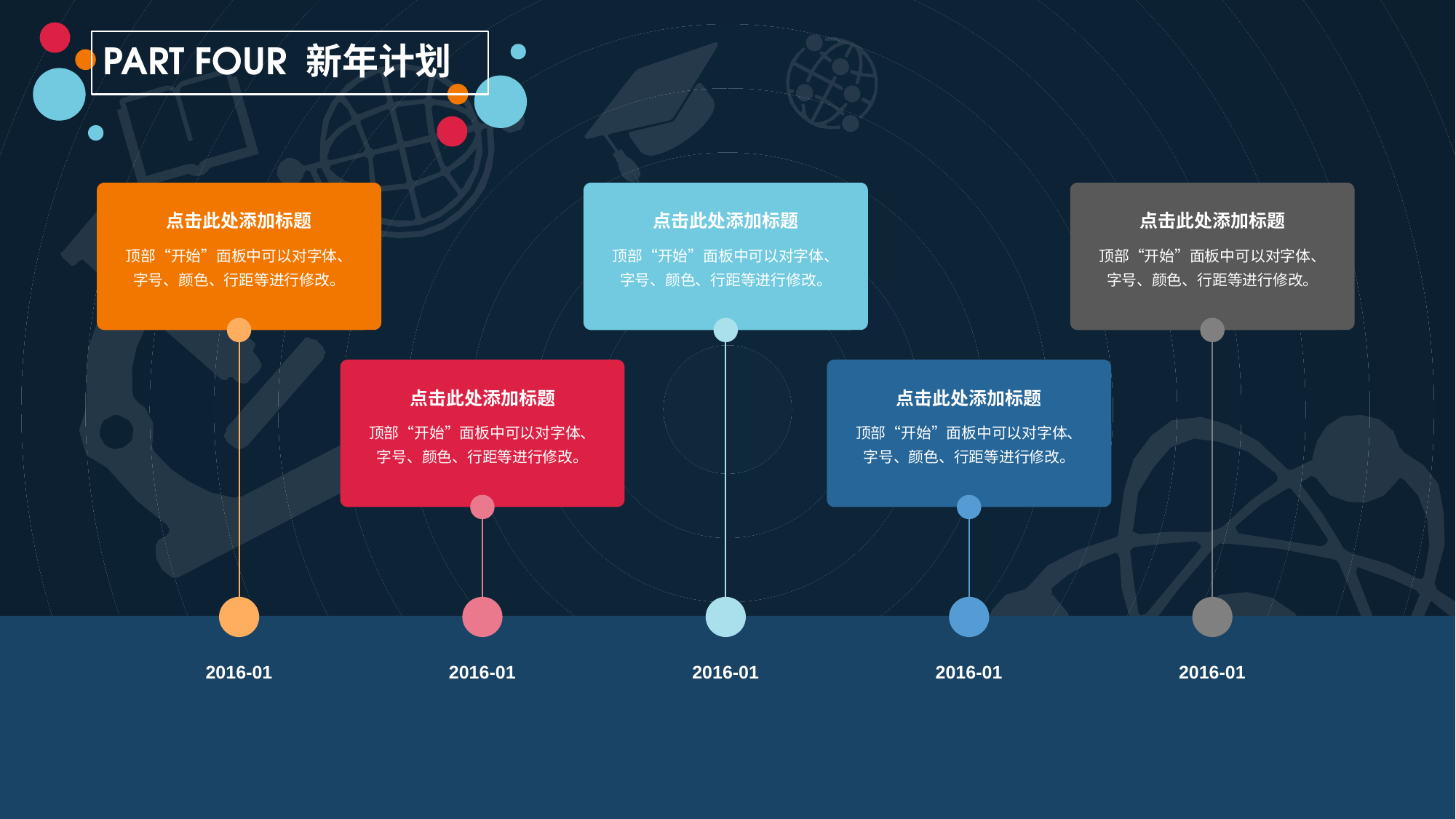

PART FOUR 新年计划

点击此处添加标题
顶部“开始”面板中可以对字体、字号、颜色、行距等进行修改。

点击此处添加标题
顶部“开始”面板中可以对字体、字号、颜色、行距等进行修改。

点击此处添加标题
顶部“开始”面板中可以对字体、字号、颜色、行距等进行修改。

点击此处添加标题
顶部“开始”面板中可以对字体、字号、颜色、行距等进行修改。

点击此处添加标题
顶部“开始”面板中可以对字体、字号、颜色、行距等进行修改。

2016-01
2016-01
2016-01
2016-01
2016-01